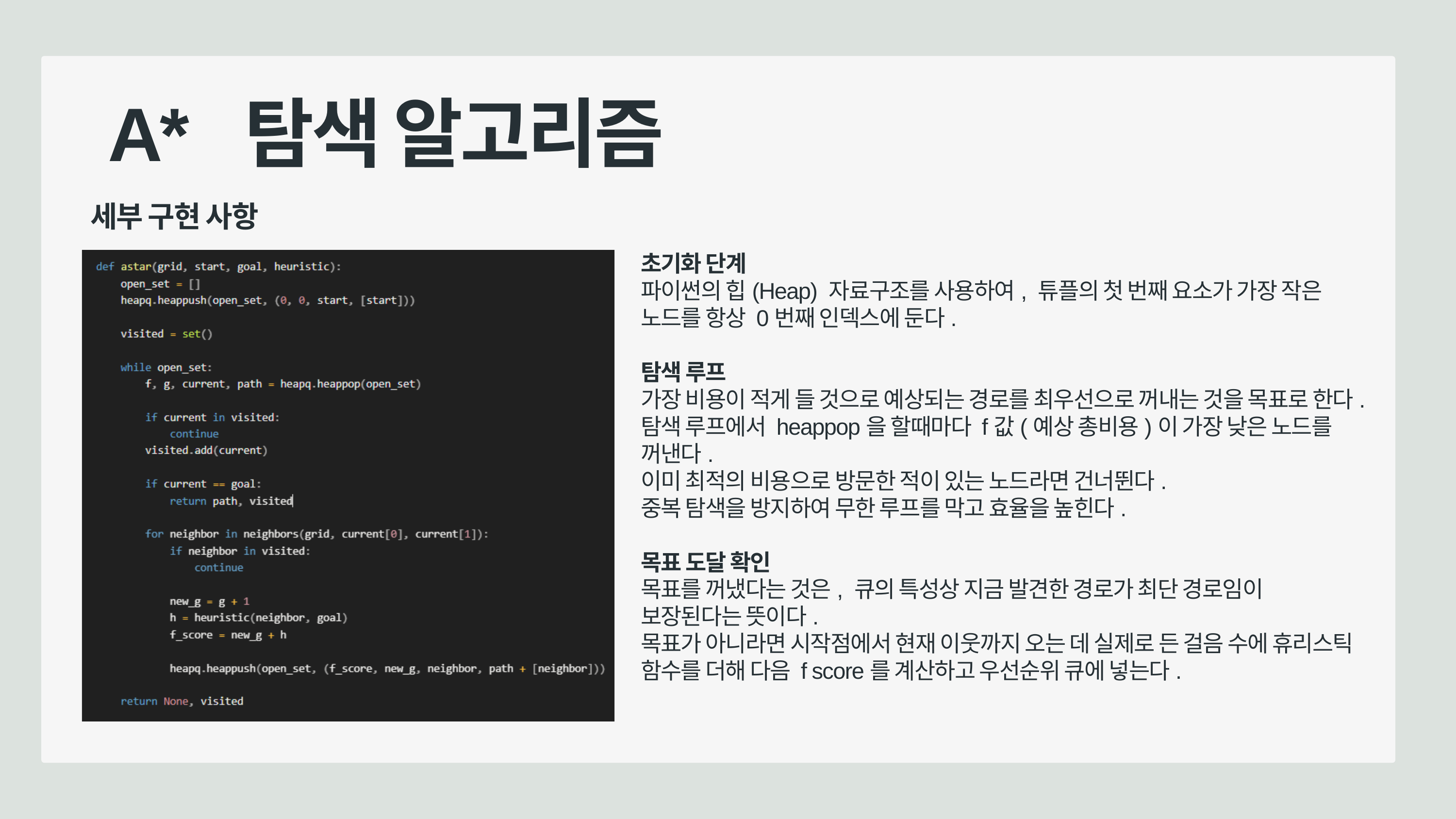

A*  탐색 알고리즘
세부 구현 사항
초기화 단계
파이썬의 힙(Heap) 자료구조를 사용하여, 튜플의 첫 번째 요소가 가장 작은 노드를 항상 0번째 인덱스에 둔다.

탐색 루프
가장 비용이 적게 들 것으로 예상되는 경로를 최우선으로 꺼내는 것을 목표로 한다.
탐색 루프에서 heappop을 할때마다 f값(예상 총비용)이 가장 낮은 노드를 꺼낸다.
이미 최적의 비용으로 방문한 적이 있는 노드라면 건너뛴다.
중복 탐색을 방지하여 무한 루프를 막고 효율을 높힌다.

목표 도달 확인
목표를 꺼냈다는 것은, 큐의 특성상 지금 발견한 경로가 최단 경로임이 보장된다는 뜻이다.
목표가 아니라면 시작점에서 현재 이웃까지 오는 데 실제로 든 걸음 수에 휴리스틱 함수를 더해 다음 f score를 계산하고 우선순위 큐에 넣는다.